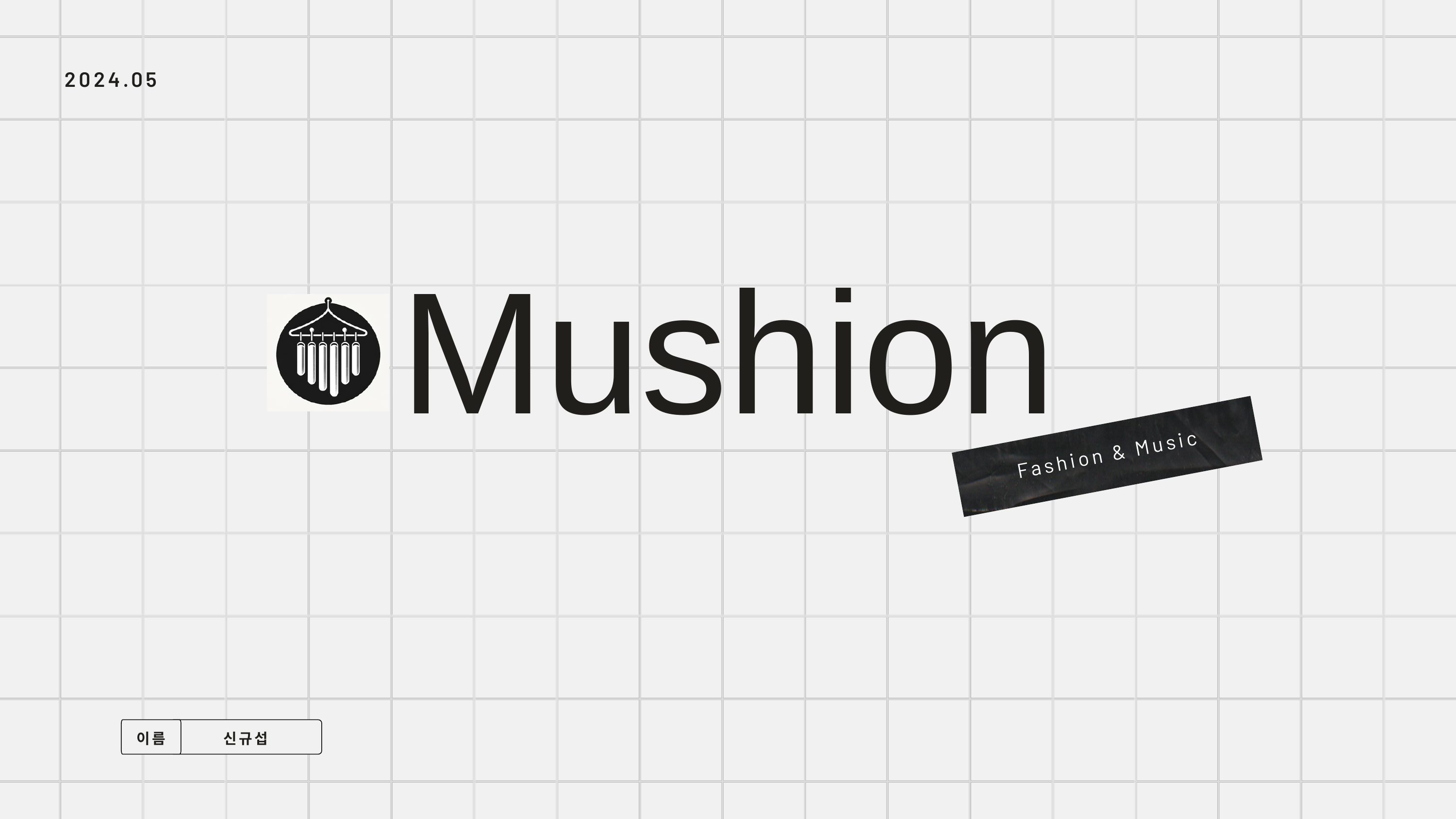

2024.05
Mushion

Fashion & Music

이름

신규섭